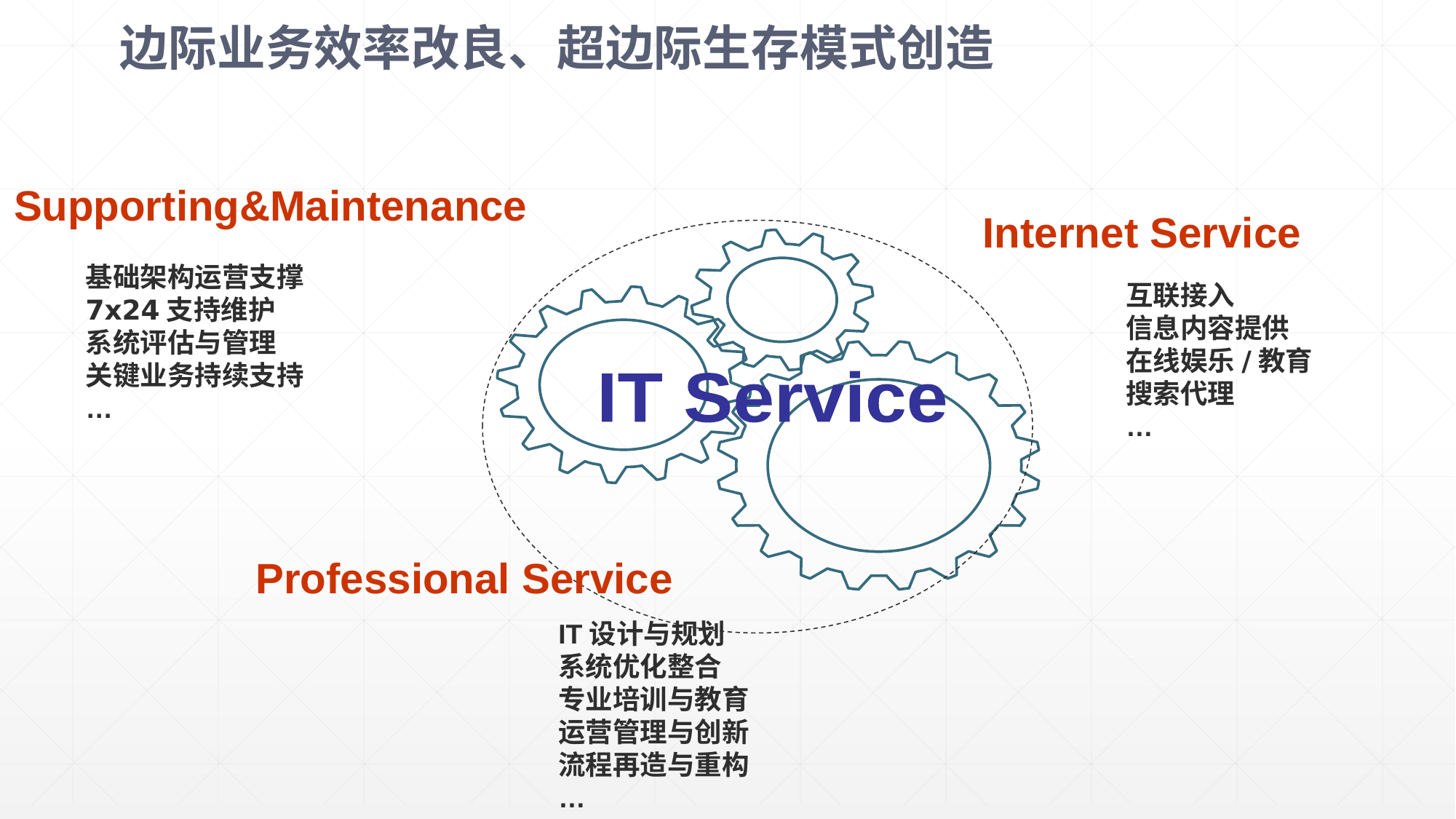

# 边际业务效率改良、超边际生存模式创造
Supporting&Maintenance
Internet Service

基础架构运营支撑
7x24支持维护
系统评估与管理
关键业务持续支持
…
互联接入
信息内容提供
在线娱乐/教育
搜索代理
…
IT Service
Professional Service
IT设计与规划
系统优化整合
专业培训与教育
运营管理与创新
流程再造与重构
…